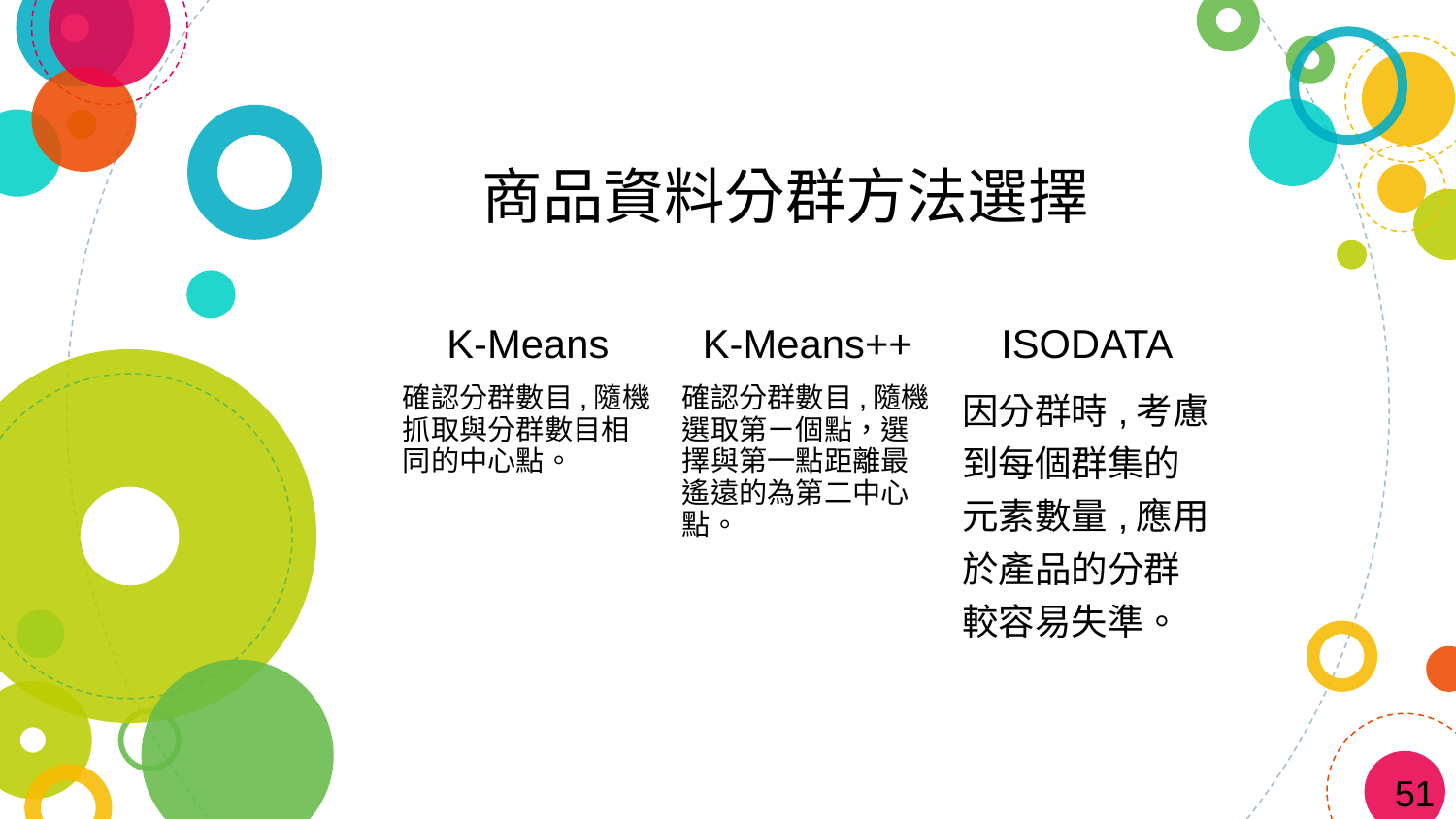

# 商品資料分群方法選擇

| K-Means | K-Means++ | ISODATA |
| --- | --- | --- |
| 確認分群數目,隨機抓取與分群數目相同的中心點。 | 確認分群數目,隨機選取第ㄧ個點，選擇與第一點距離最遙遠的為第二中心點。 | 因分群時,考慮到每個群集的元素數量,應用於產品的分群較容易失準。 |
51